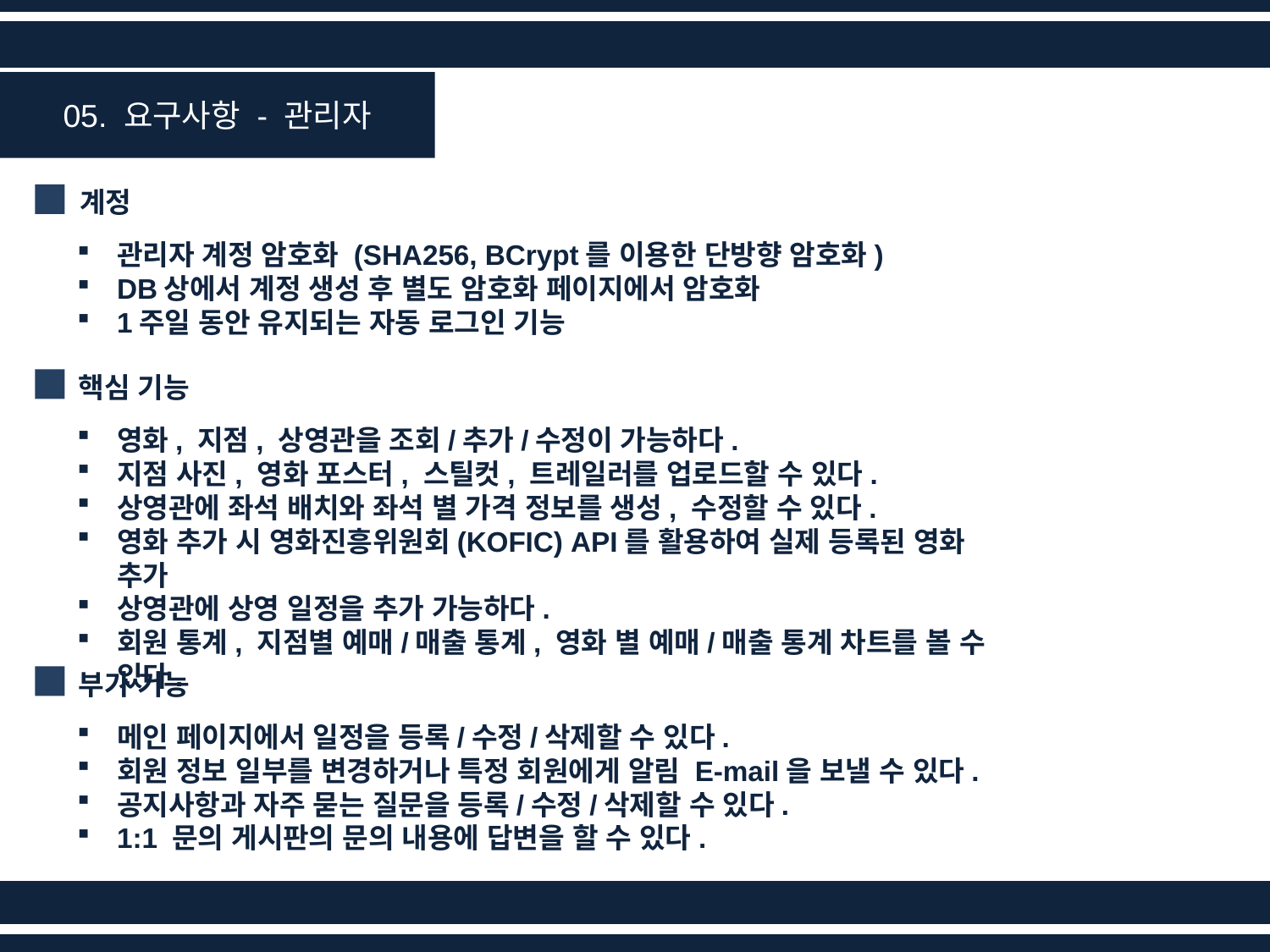

05. 요구사항 - 관리자
계정

관리자 계정 암호화 (SHA256, BCrypt를 이용한 단방향 암호화)
DB상에서 계정 생성 후 별도 암호화 페이지에서 암호화
1주일 동안 유지되는 자동 로그인 기능
핵심 기능

영화, 지점, 상영관을 조회/추가/수정이 가능하다.
지점 사진, 영화 포스터, 스틸컷, 트레일러를 업로드할 수 있다.
상영관에 좌석 배치와 좌석 별 가격 정보를 생성, 수정할 수 있다.
영화 추가 시 영화진흥위원회(KOFIC) API를 활용하여 실제 등록된 영화 추가
상영관에 상영 일정을 추가 가능하다.
회원 통계, 지점별 예매/매출 통계, 영화 별 예매/매출 통계 차트를 볼 수 있다.

부가 기능

메인 페이지에서 일정을 등록/수정/삭제할 수 있다.
회원 정보 일부를 변경하거나 특정 회원에게 알림 E-mail을 보낼 수 있다.
공지사항과 자주 묻는 질문을 등록/수정/삭제할 수 있다.
1:1 문의 게시판의 문의 내용에 답변을 할 수 있다.